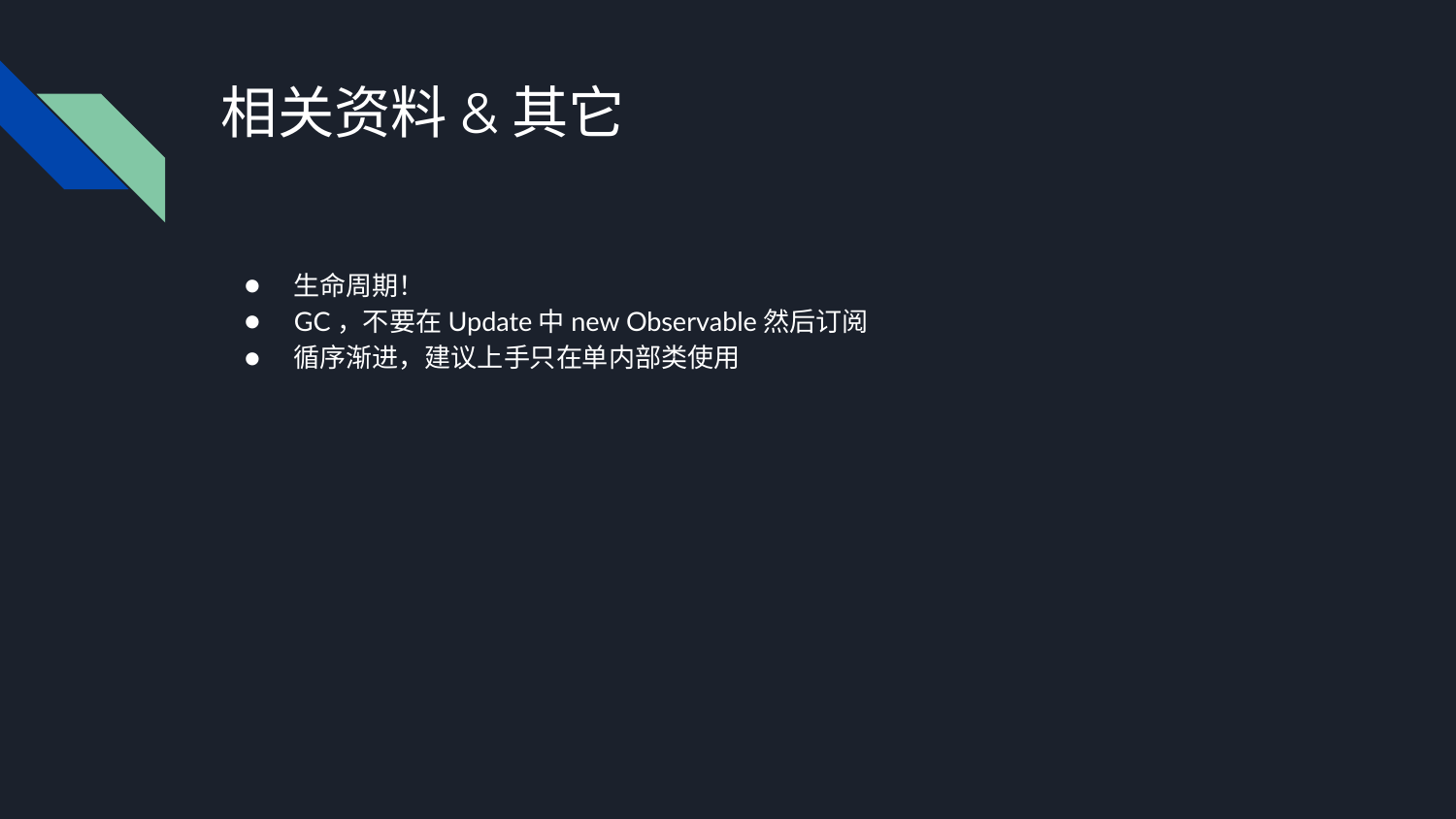

# 相关资料&其它

生命周期！
GC，不要在Update中new Observable然后订阅
循序渐进，建议上手只在单内部类使用